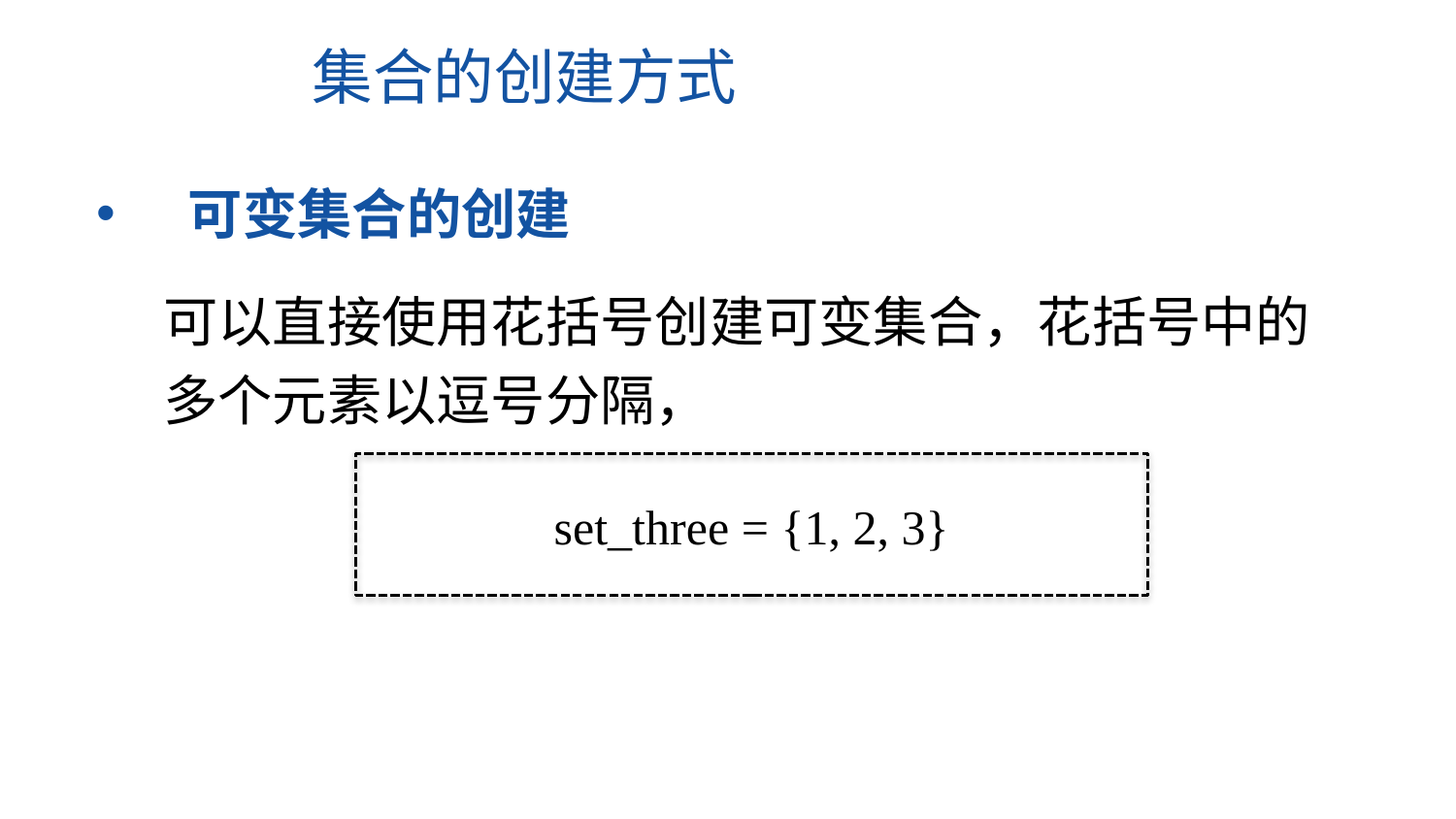

集合的创建方式
可变集合的创建
可以直接使用花括号创建可变集合，花括号中的多个元素以逗号分隔，

set_three = {1, 2, 3}